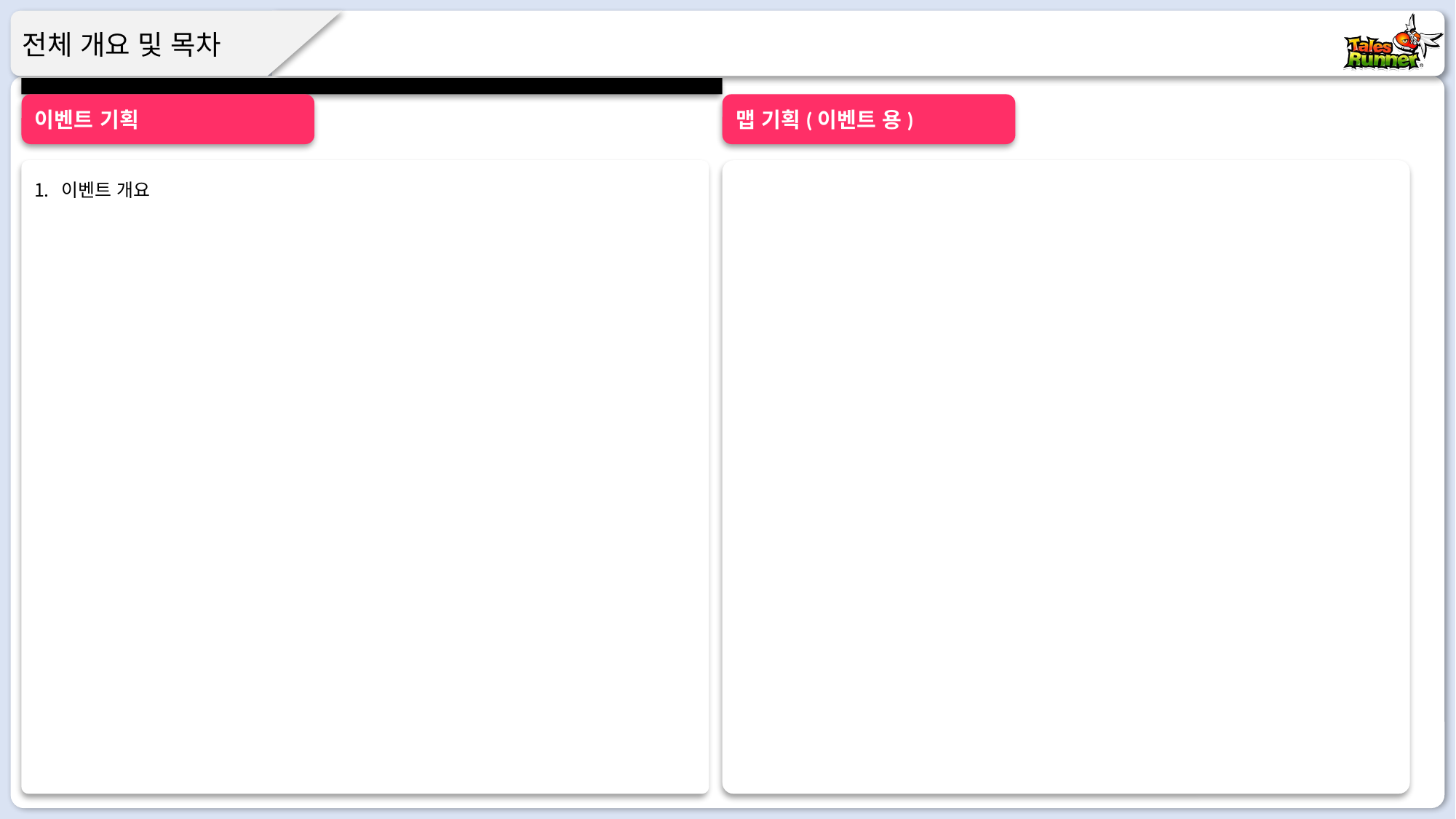

전체 개요 및 목차

이벤트 기획
맵 기획(이벤트 용)
이벤트 개요